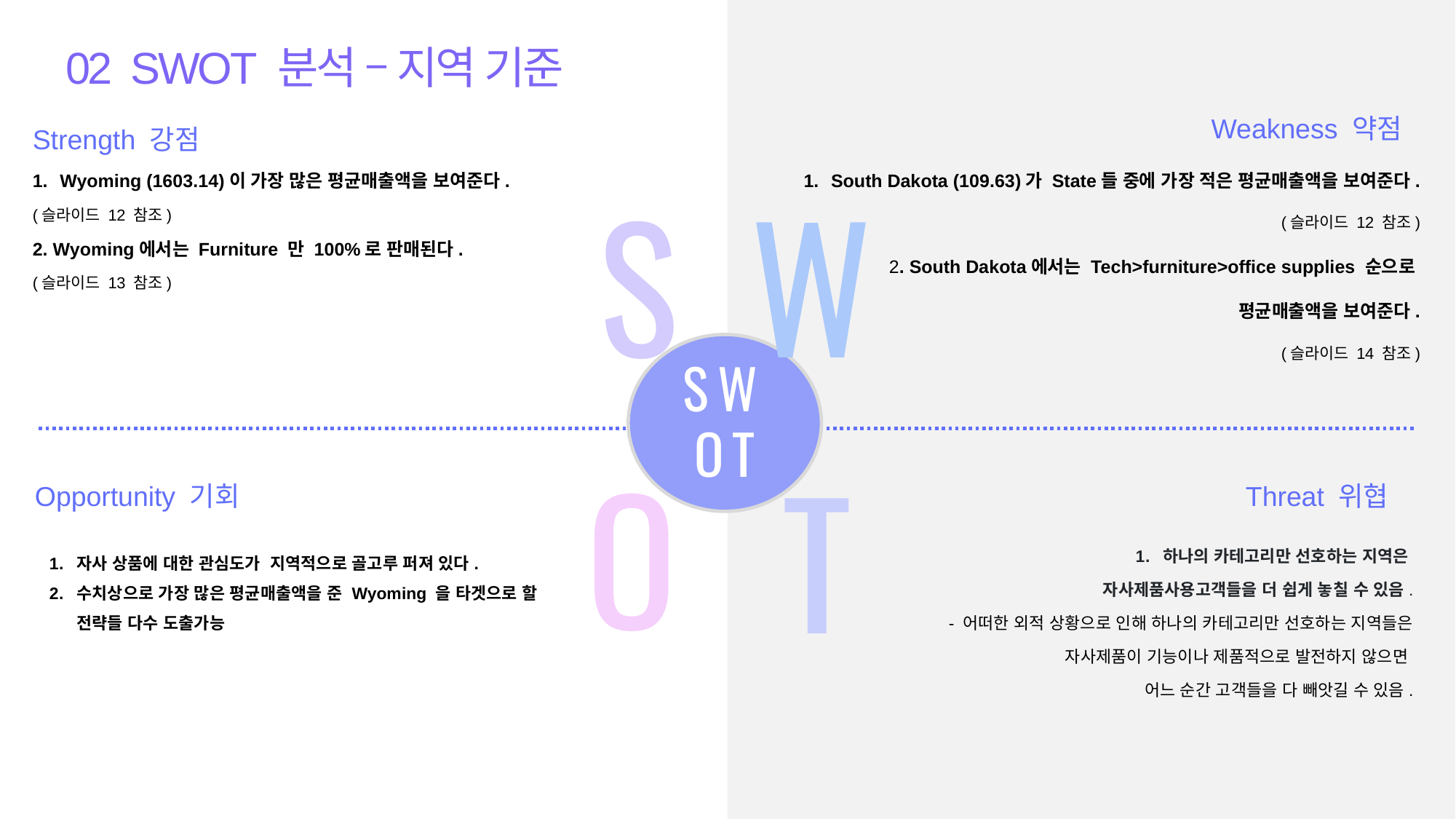

02  SWOT 분석 – 지역 기준
Weakness 약점
Strength 강점
South Dakota (109.63)가 State들 중에 가장 적은 평균매출액을 보여준다.
(슬라이드 12 참조)
2. South Dakota에서는 Tech>furniture>office supplies 순으로
평균매출액을 보여준다.
(슬라이드 14 참조)
Wyoming (1603.14)이 가장 많은 평균매출액을 보여준다.
(슬라이드 12 참조)
2. Wyoming에서는 Furniture 만 100%로 판매된다.
(슬라이드 13 참조)

S
W
SWOT
O
T
Opportunity 기회
Threat 위협
자사 상품에 대한 관심도가  지역적으로 골고루 퍼져 있다.
수치상으로 가장 많은 평균매출액을 준 Wyoming 을 타겟으로 할 전략들 다수 도출가능
하나의 카테고리만 선호하는 지역은
자사제품사용고객들을 더 쉽게 놓칠 수 있음.
- 어떠한 외적 상황으로 인해 하나의 카테고리만 선호하는 지역들은
자사제품이 기능이나 제품적으로 발전하지 않으면
어느 순간 고객들을 다 빼앗길 수 있음.